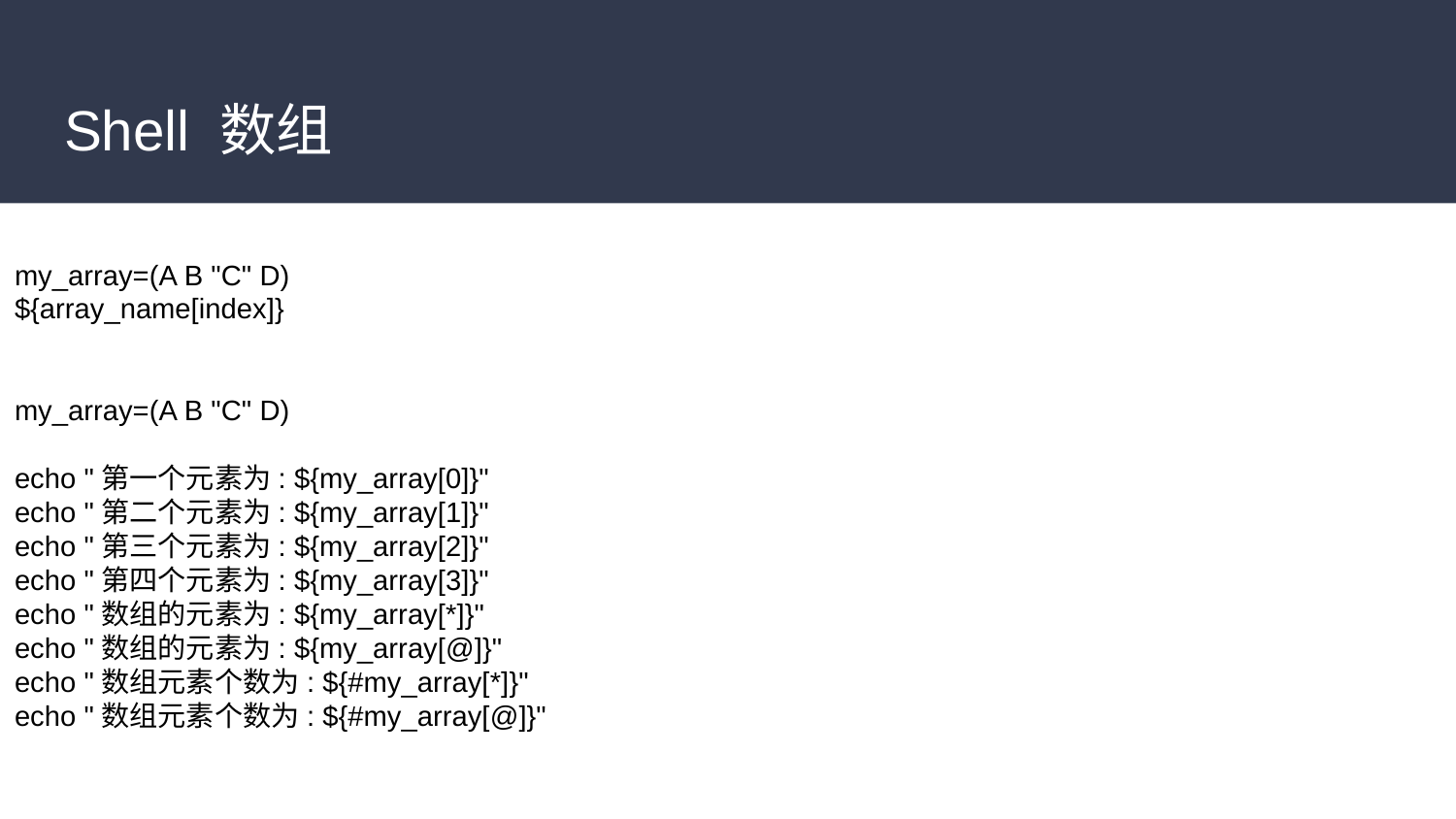

# Shell 数组
my_array=(A B "C" D)
${array_name[index]}

my_array=(A B "C" D)

echo "第一个元素为: ${my_array[0]}"
echo "第二个元素为: ${my_array[1]}"
echo "第三个元素为: ${my_array[2]}"
echo "第四个元素为: ${my_array[3]}"
echo "数组的元素为: ${my_array[*]}"
echo "数组的元素为: ${my_array[@]}"
echo "数组元素个数为: ${#my_array[*]}"
echo "数组元素个数为: ${#my_array[@]}"